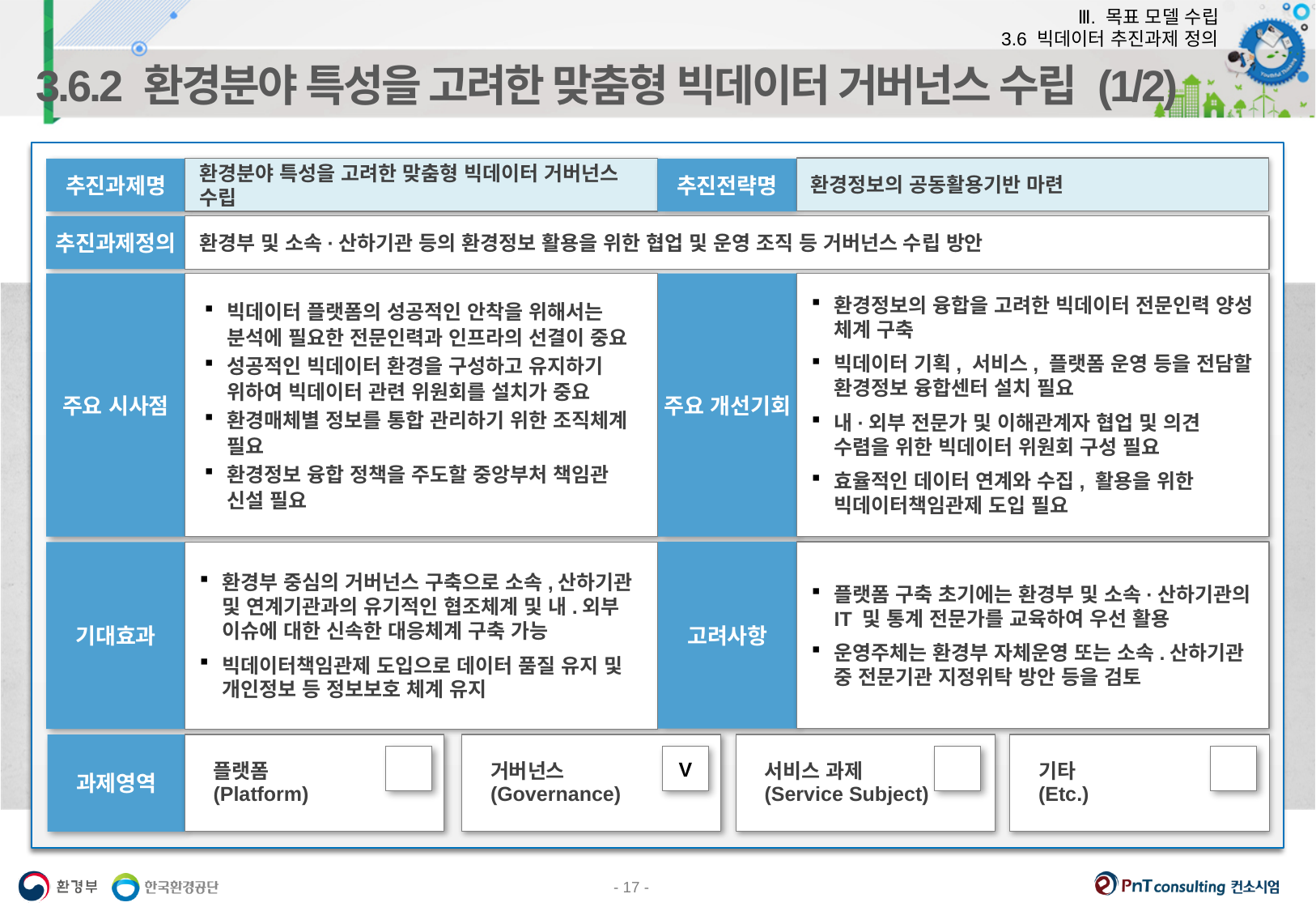

Ⅲ. 목표 모델 수립
3.6 빅데이터 추진과제 정의
3.6.2 환경분야 특성을 고려한 맞춤형 빅데이터 거버넌스 수립 (1/2)
환경정보의 공동활용기반 마련
환경분야 특성을 고려한 맞춤형 빅데이터 거버넌스 수립
추진전략명
추진과제명
추진과제정의
환경부 및 소속·산하기관 등의 환경정보 활용을 위한 협업 및 운영 조직 등 거버넌스 수립 방안
주요 시사점
빅데이터 플랫폼의 성공적인 안착을 위해서는 분석에 필요한 전문인력과 인프라의 선결이 중요
성공적인 빅데이터 환경을 구성하고 유지하기 위하여 빅데이터 관련 위원회를 설치가 중요
환경매체별 정보를 통합 관리하기 위한 조직체계 필요
환경정보 융합 정책을 주도할 중앙부처 책임관 신설 필요
주요 개선기회
환경정보의 융합을 고려한 빅데이터 전문인력 양성 체계 구축
빅데이터 기획, 서비스, 플랫폼 운영 등을 전담할 환경정보 융합센터 설치 필요
내·외부 전문가 및 이해관계자 협업 및 의견 수렴을 위한 빅데이터 위원회 구성 필요
효율적인 데이터 연계와 수집, 활용을 위한 빅데이터책임관제 도입 필요
고려사항
플랫폼 구축 초기에는 환경부 및 소속·산하기관의 IT 및 통계 전문가를 교육하여 우선 활용
운영주체는 환경부 자체운영 또는 소속.산하기관 중 전문기관 지정위탁 방안 등을 검토
기대효과
환경부 중심의 거버넌스 구축으로 소속,산하기관 및 연계기관과의 유기적인 협조체계 및 내.외부 이슈에 대한 신속한 대응체계 구축 가능
빅데이터책임관제 도입으로 데이터 품질 유지 및 개인정보 등 정보보호 체계 유지
과제영역
플랫폼
(Platform)

거버넌스
(Governance)
V
서비스 과제
(Service Subject)

기타
(Etc.)